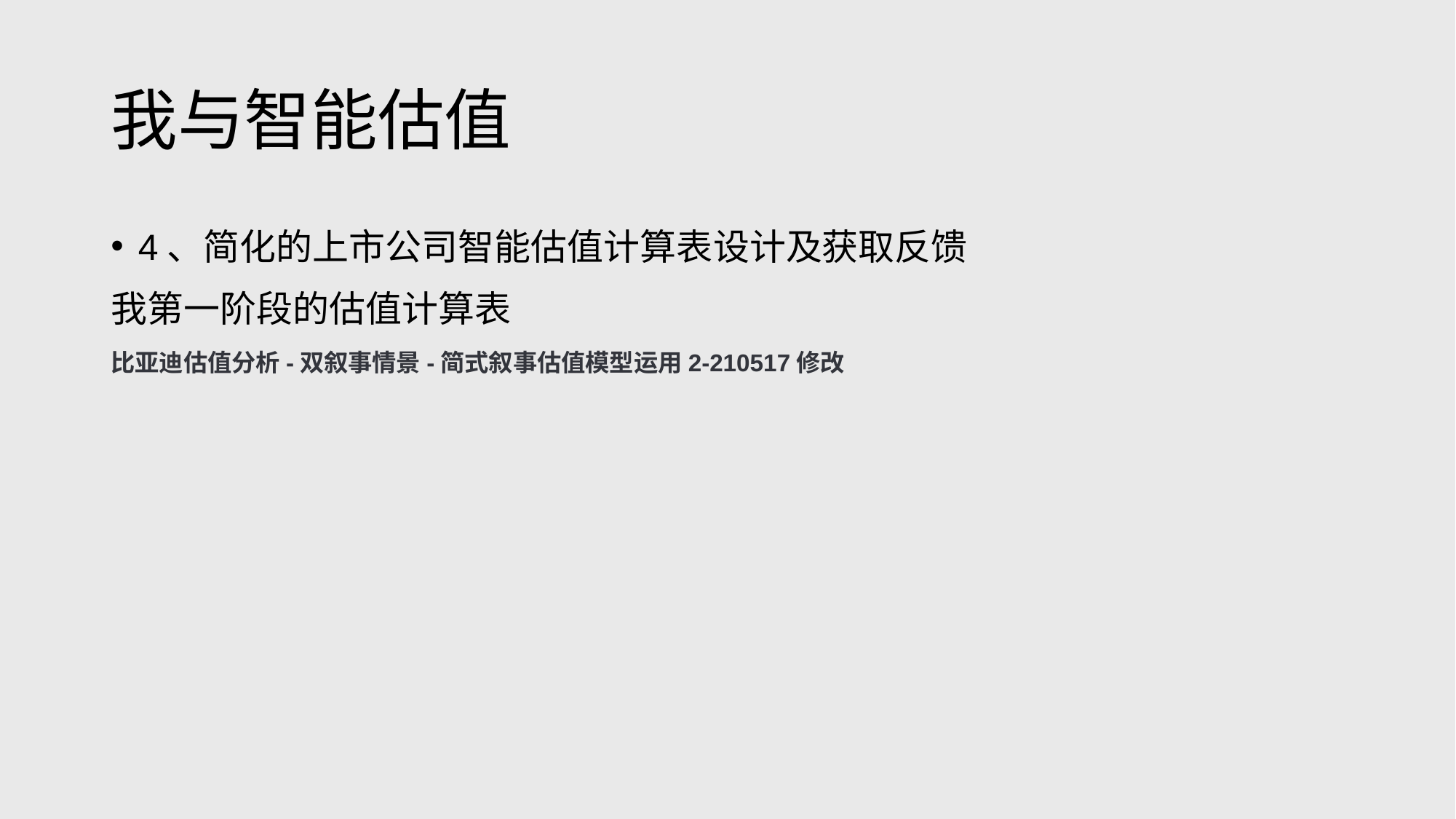

# 我与智能估值
4、简化的上市公司智能估值计算表设计及获取反馈
我第一阶段的估值计算表
比亚迪估值分析-双叙事情景-简式叙事估值模型运用2-210517修改